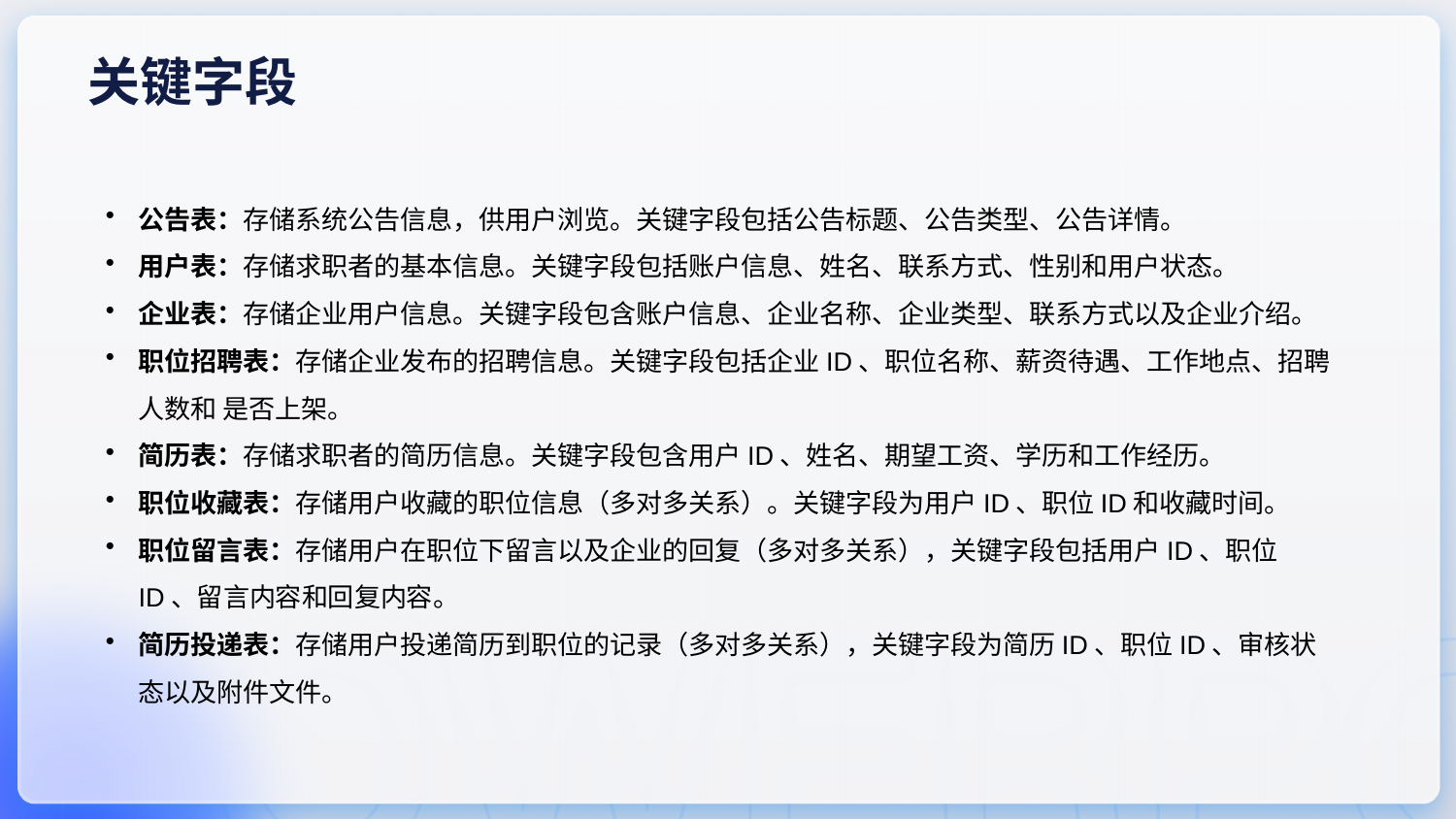

关键字段
公告表：存储系统公告信息，供用户浏览。关键字段包括公告标题、公告类型、公告详情。
用户表：存储求职者的基本信息。关键字段包括账户信息、姓名、联系方式、性别和用户状态。
企业表：存储企业用户信息。关键字段包含账户信息、企业名称、企业类型、联系方式以及企业介绍。
职位招聘表：存储企业发布的招聘信息。关键字段包括企业ID、职位名称、薪资待遇、工作地点、招聘人数和 是否上架。
简历表：存储求职者的简历信息。关键字段包含用户ID、姓名、期望工资、学历和工作经历。
职位收藏表：存储用户收藏的职位信息（多对多关系）。关键字段为用户ID、职位ID和收藏时间。
职位留言表：存储用户在职位下留言以及企业的回复（多对多关系），关键字段包括用户ID、职位ID、留言内容和回复内容。
简历投递表：存储用户投递简历到职位的记录（多对多关系），关键字段为简历ID、职位ID、审核状态以及附件文件。